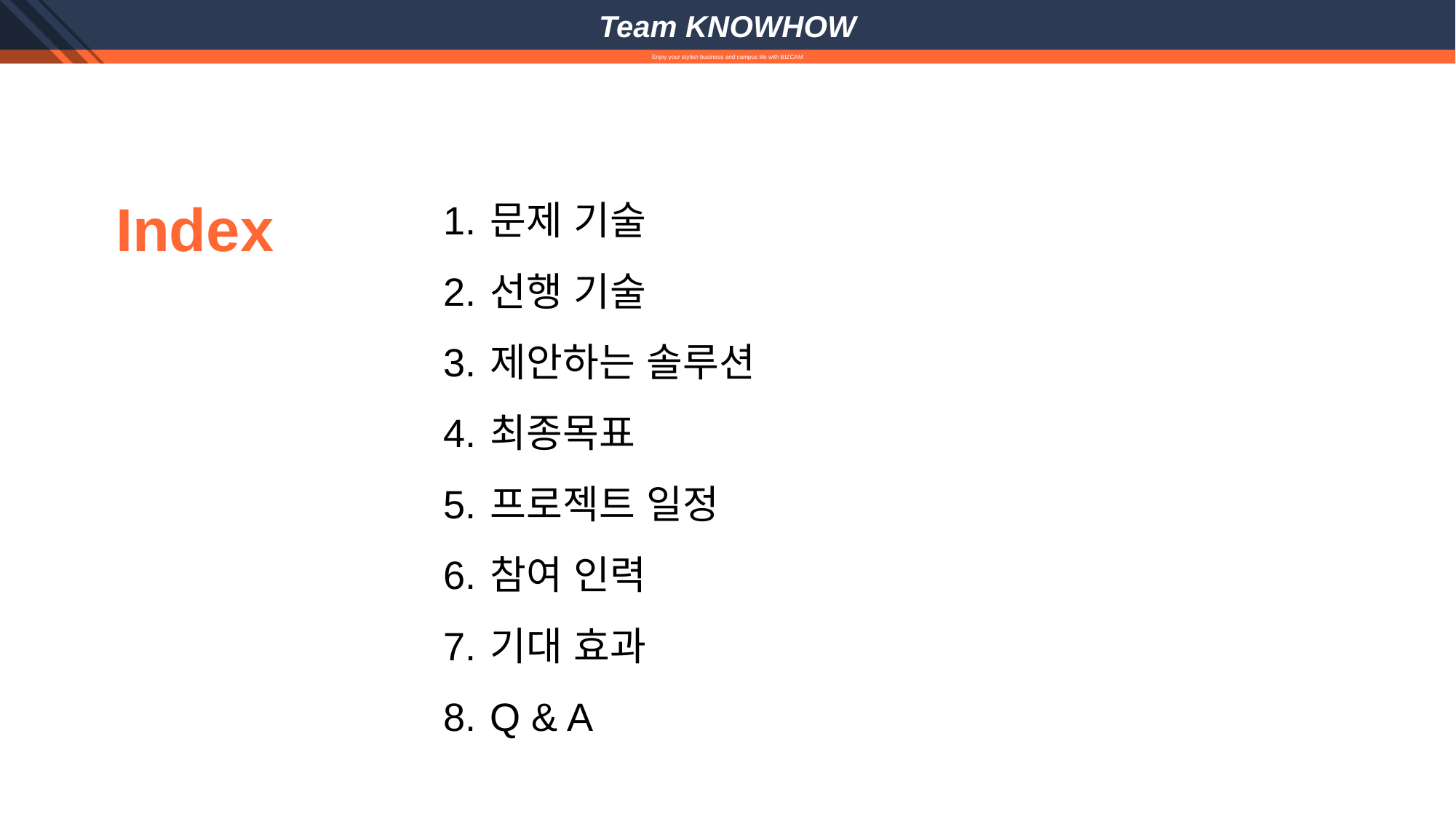

Team KNOWHOW

Enjoy your stylish business and campus life with BIZCAM
Index

문제 기술
선행 기술
제안하는 솔루션
최종목표
프로젝트 일정
참여 인력
기대 효과
Q & A